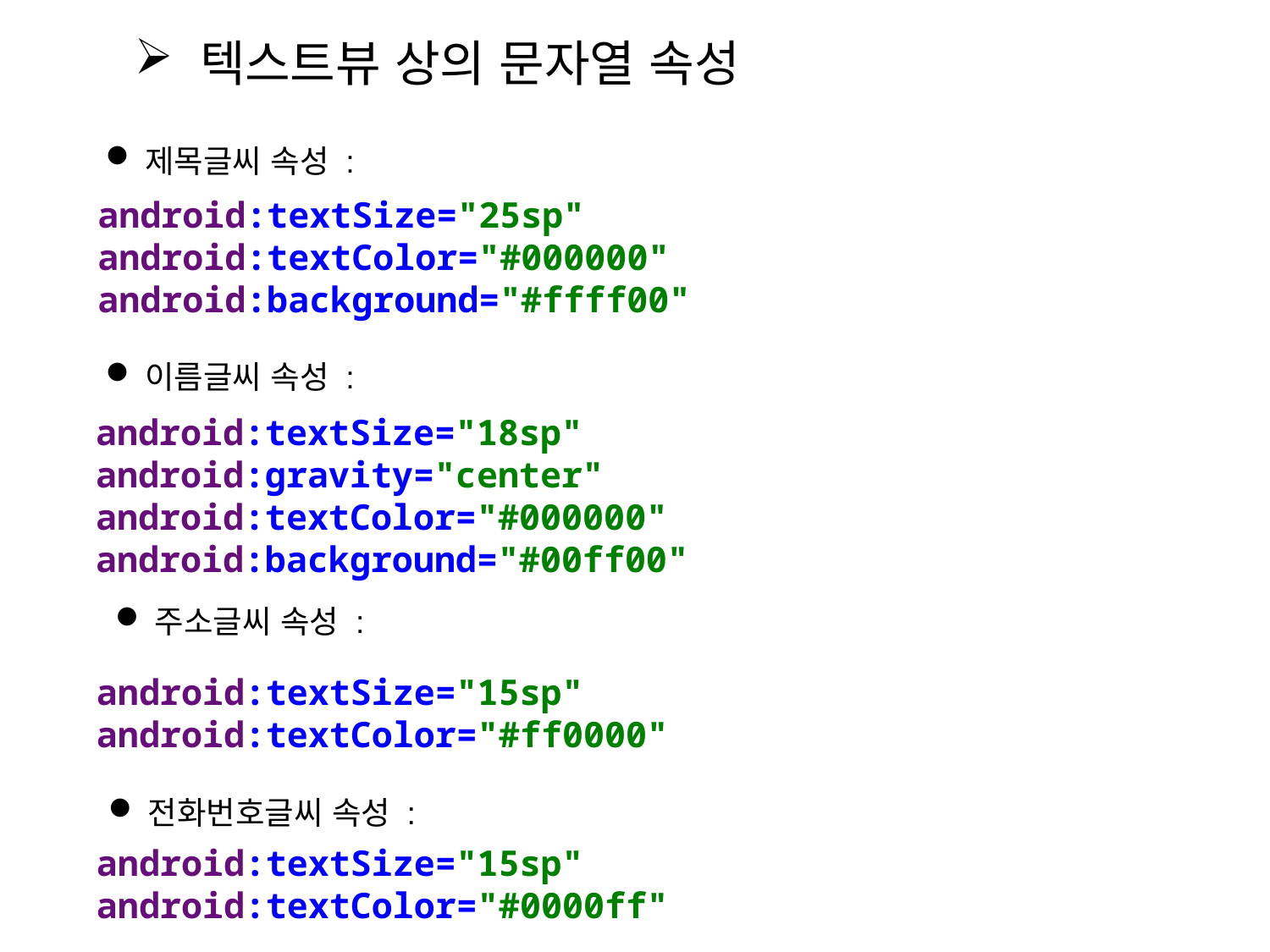

텍스트뷰 상의 문자열 속성
제목글씨 속성 :
android:textSize="25sp"
android:textColor="#000000"
android:background="#ffff00"
이름글씨 속성 :
android:textSize="18sp"
android:gravity="center"
android:textColor="#000000"
android:background="#00ff00"
주소글씨 속성 :
android:textSize="15sp"
android:textColor="#ff0000"
전화번호글씨 속성 :
android:textSize="15sp"
android:textColor="#0000ff"